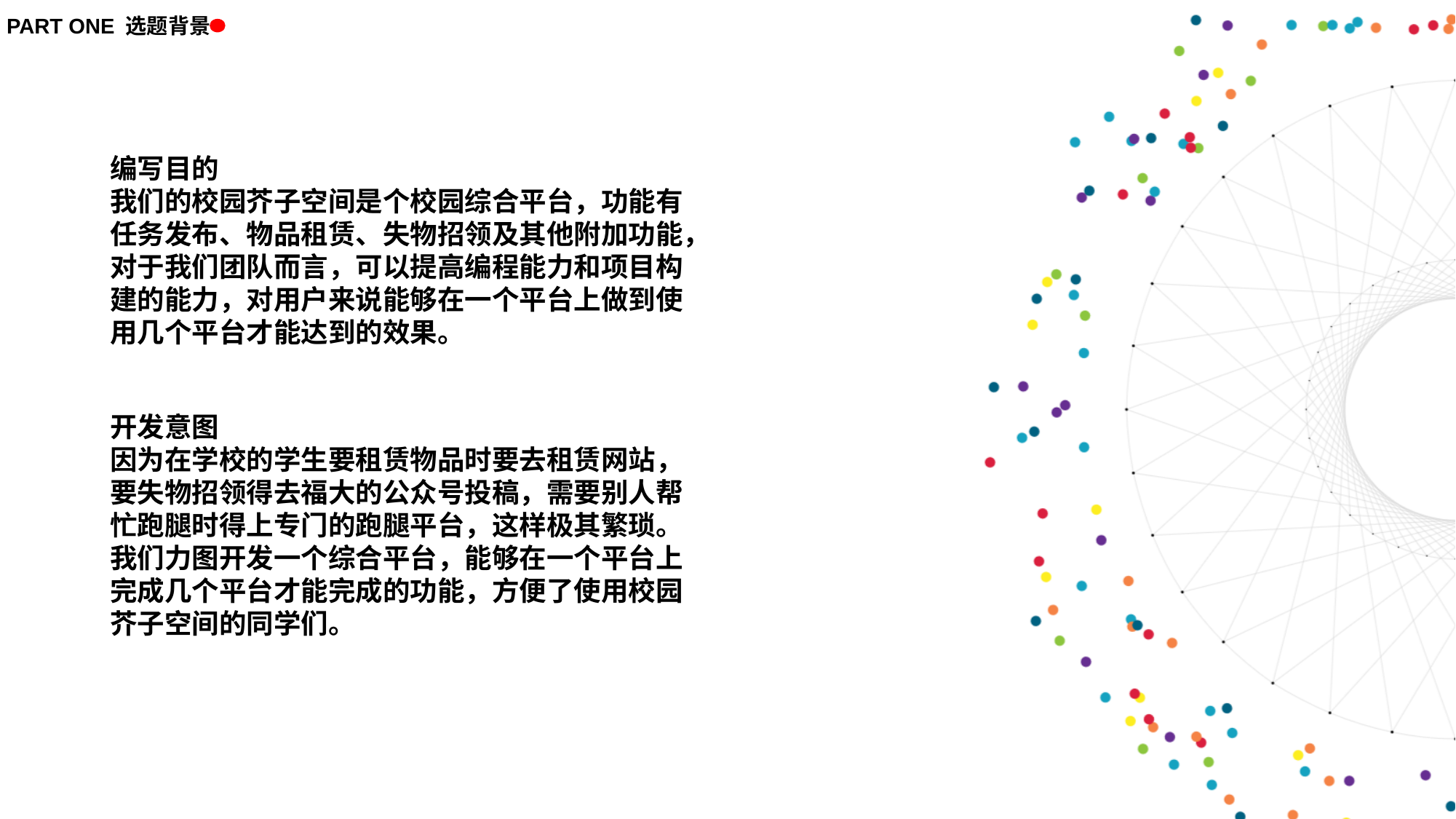

PART ONE 选题背景

编写目的我们的校园芥子空间是个校园综合平台，功能有任务发布、物品租赁、失物招领及其他附加功能，对于我们团队而言，可以提高编程能力和项目构建的能力，对用户来说能够在一个平台上做到使用几个平台才能达到的效果。
开发意图因为在学校的学生要租赁物品时要去租赁网站，要失物招领得去福大的公众号投稿，需要别人帮忙跑腿时得上专门的跑腿平台，这样极其繁琐。我们力图开发一个综合平台，能够在一个平台上完成几个平台才能完成的功能，方便了使用校园芥子空间的同学们。